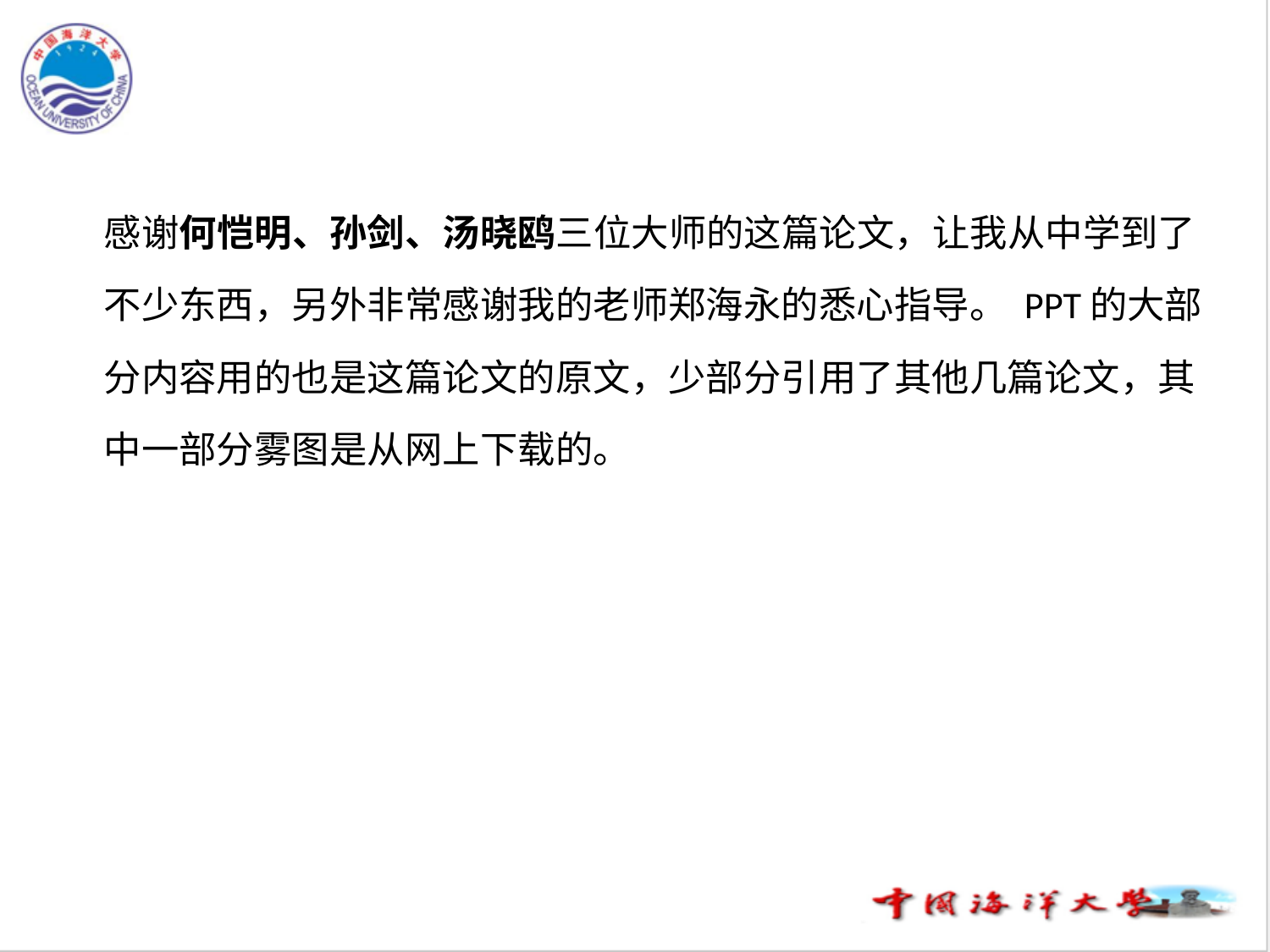

感谢何恺明、孙剑、汤晓鸥三位大师的这篇论文，让我从中学到了不少东西，另外非常感谢我的老师郑海永的悉心指导。 PPT的大部分内容用的也是这篇论文的原文，少部分引用了其他几篇论文，其中一部分雾图是从网上下载的。